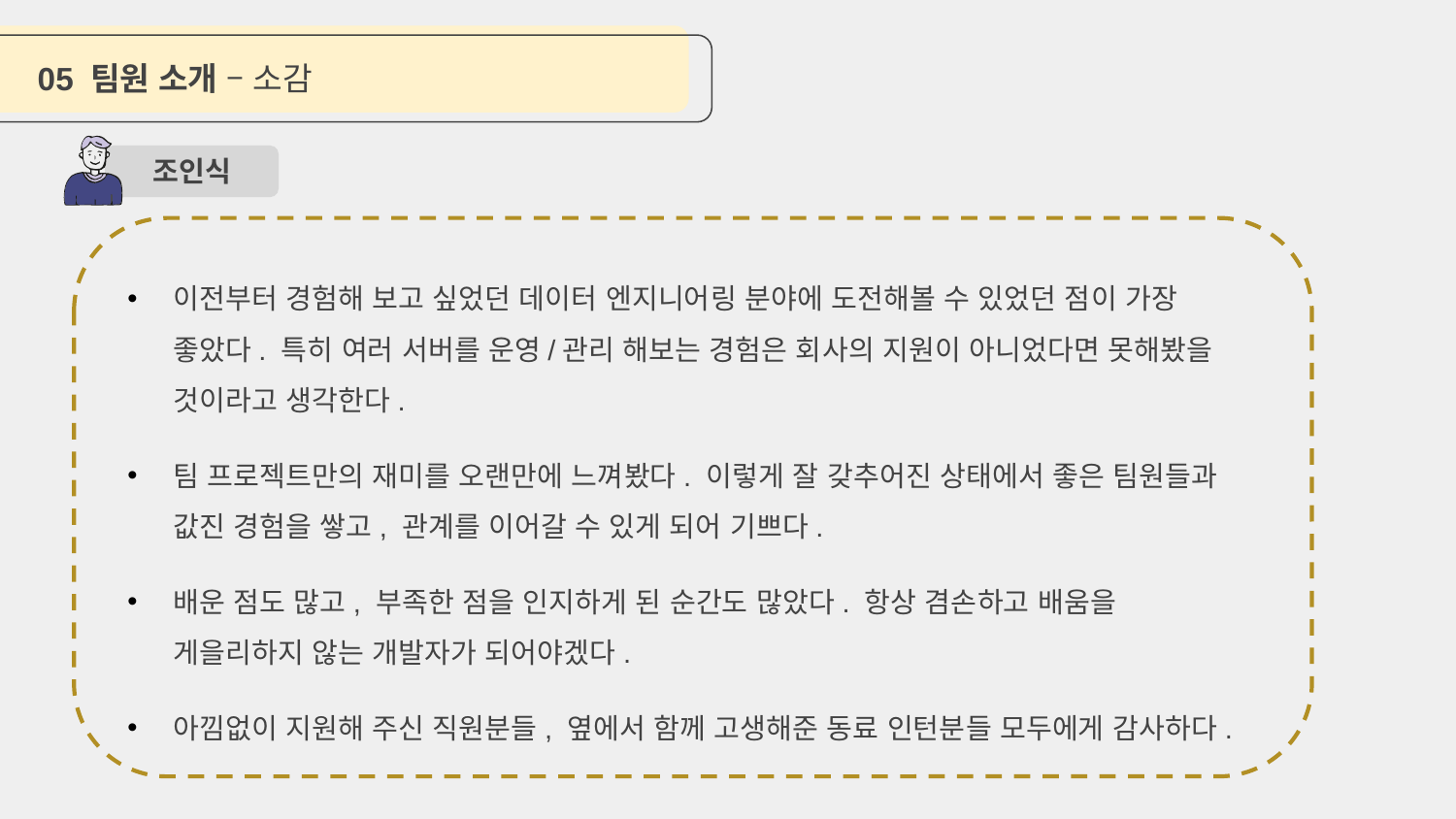

05 팀원 소개 – 소감

조인식

이전부터 경험해 보고 싶었던 데이터 엔지니어링 분야에 도전해볼 수 있었던 점이 가장 좋았다. 특히 여러 서버를 운영/관리 해보는 경험은 회사의 지원이 아니었다면 못해봤을 것이라고 생각한다.
팀 프로젝트만의 재미를 오랜만에 느껴봤다. 이렇게 잘 갖추어진 상태에서 좋은 팀원들과 값진 경험을 쌓고, 관계를 이어갈 수 있게 되어 기쁘다.
배운 점도 많고, 부족한 점을 인지하게 된 순간도 많았다. 항상 겸손하고 배움을 게을리하지 않는 개발자가 되어야겠다.
아낌없이 지원해 주신 직원분들, 옆에서 함께 고생해준 동료 인턴분들 모두에게 감사하다.